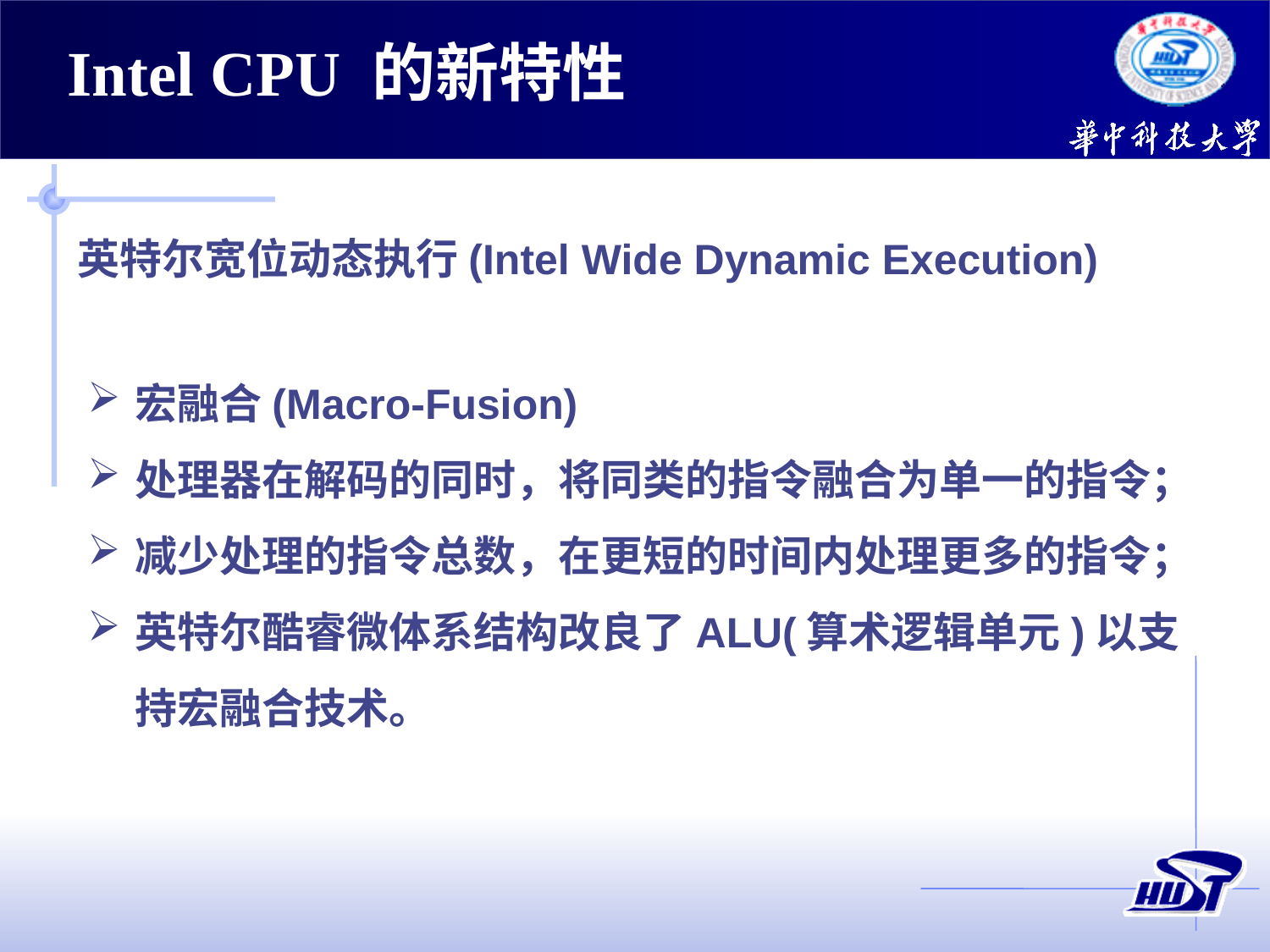

Intel CPU 的新特性
英特尔宽位动态执行(Intel Wide Dynamic Execution)
宏融合(Macro-Fusion)
处理器在解码的同时，将同类的指令融合为单一的指令；
减少处理的指令总数，在更短的时间内处理更多的指令；
英特尔酷睿微体系结构改良了ALU(算术逻辑单元)以支持宏融合技术。